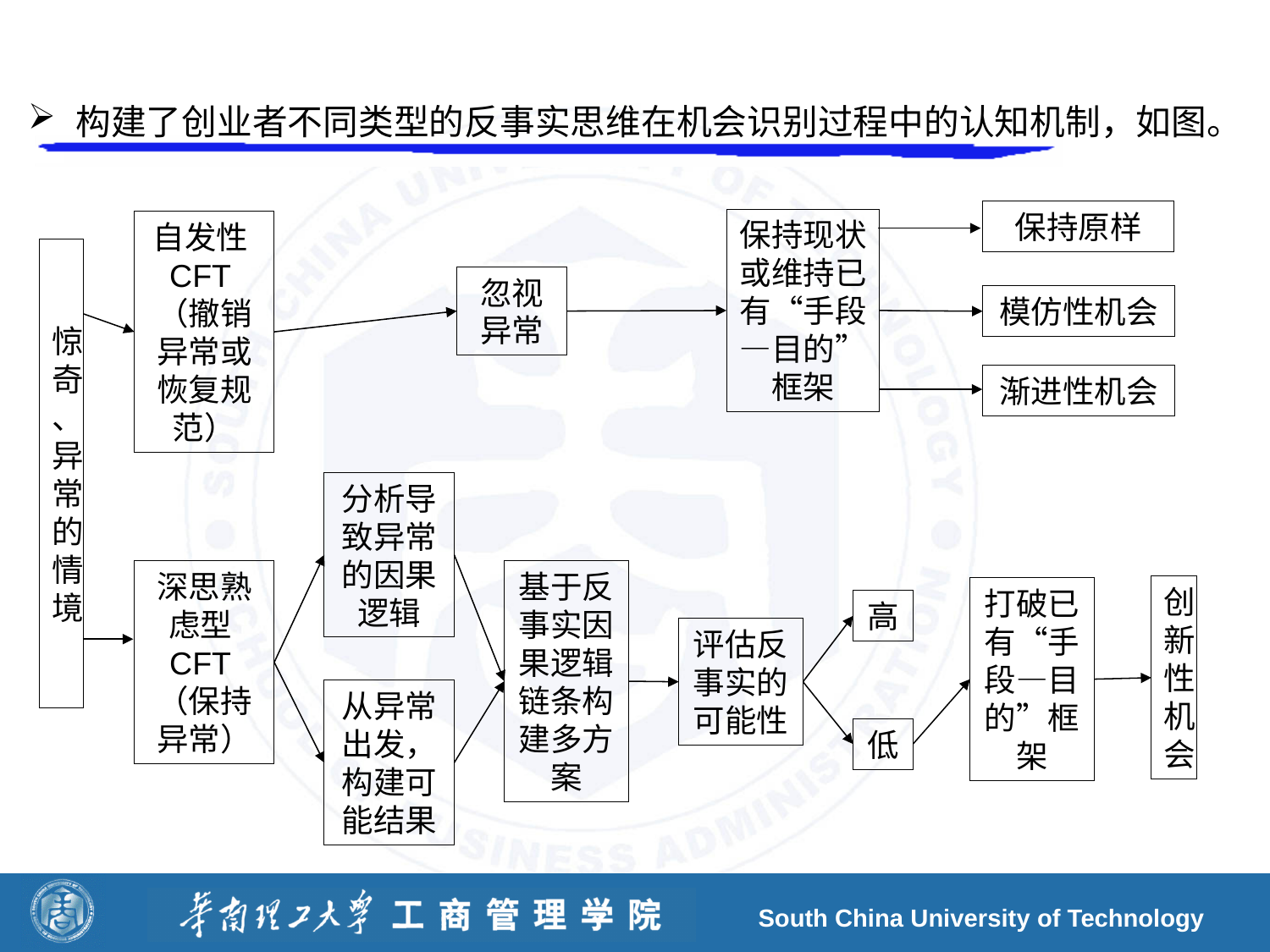

构建了创业者不同类型的反事实思维在机会识别过程中的认知机制，如图。
保持原样
保持现状或维持已有“手段—目的”框架
自发性CFT（撤销异常或恢复规范）

 惊奇、异常的情境

忽视异常
模仿性机会
渐进性机会
分析导致异常的因果逻辑
基于反事实因果逻辑链条构建多方案
深思熟虑型CFT（保持异常）
创新性机会
打破已有“手段—目的”框架
高
评估反事实的可能性
从异常出发，构建可能结果
低
South China University of Technology